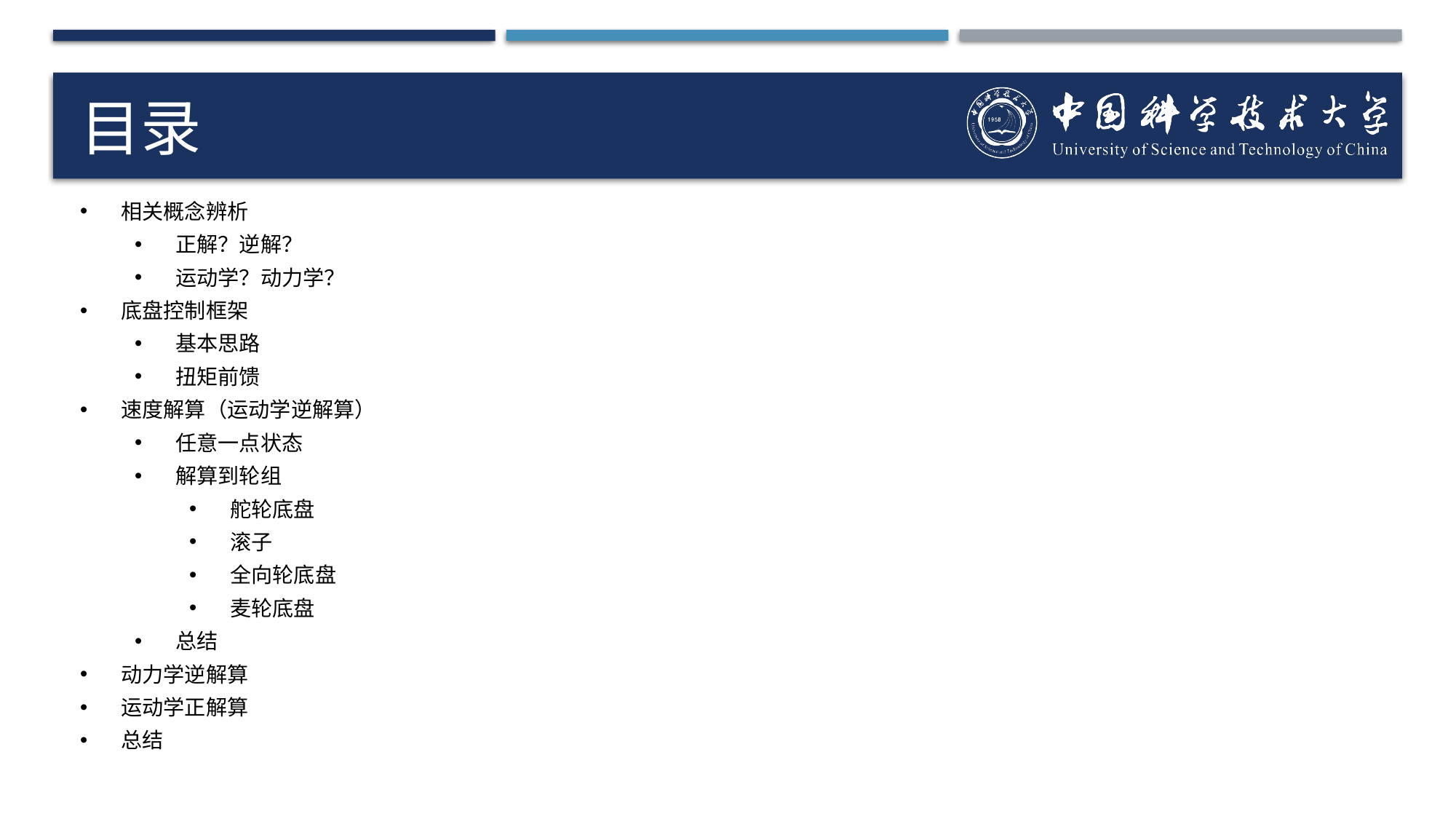

# 目录
相关概念辨析
正解？逆解？
运动学？动力学？
底盘控制框架
基本思路
扭矩前馈
速度解算（运动学逆解算）
任意一点状态
解算到轮组
舵轮底盘
滚子
全向轮底盘
麦轮底盘
总结
动力学逆解算
运动学正解算
总结